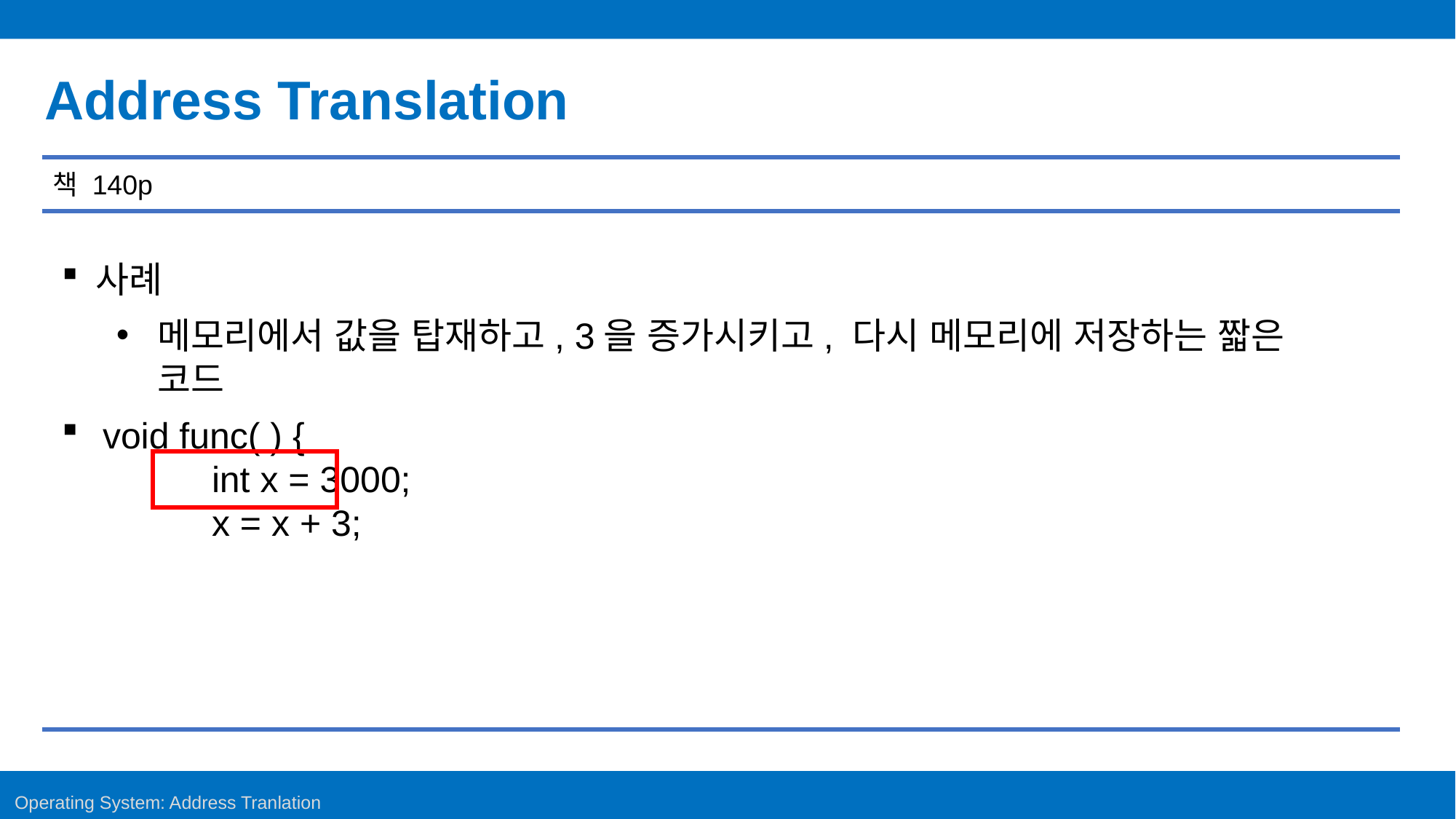

Address Translation
책 140p
사례
메모리에서 값을 탑재하고, 3을 증가시키고, 다시 메모리에 저장하는 짧은 코드
void func( ) {
	int x = 3000;
	x = x + 3;

5
Operating System: Address Tranlation